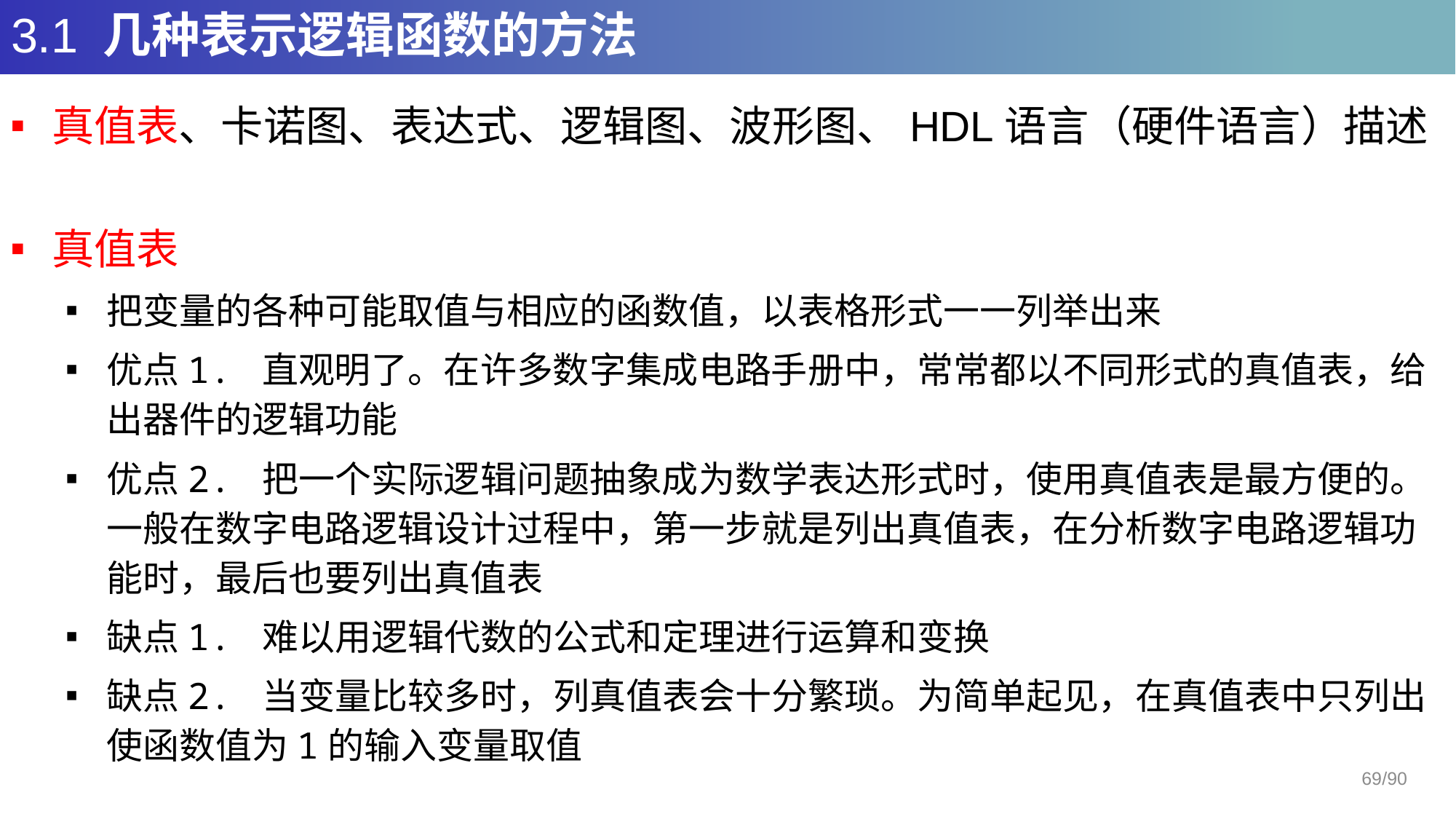

# 3.1 几种表示逻辑函数的方法
真值表、卡诺图、表达式、逻辑图、波形图、HDL语言（硬件语言）描述
真值表
把变量的各种可能取值与相应的函数值，以表格形式一一列举出来
优点1. 直观明了。在许多数字集成电路手册中，常常都以不同形式的真值表，给出器件的逻辑功能
优点2. 把一个实际逻辑问题抽象成为数学表达形式时，使用真值表是最方便的。一般在数字电路逻辑设计过程中，第一步就是列出真值表，在分析数字电路逻辑功能时，最后也要列出真值表
缺点1. 难以用逻辑代数的公式和定理进行运算和变换
缺点2. 当变量比较多时，列真值表会十分繁琐。为简单起见，在真值表中只列出使函数值为1的输入变量取值
69/90